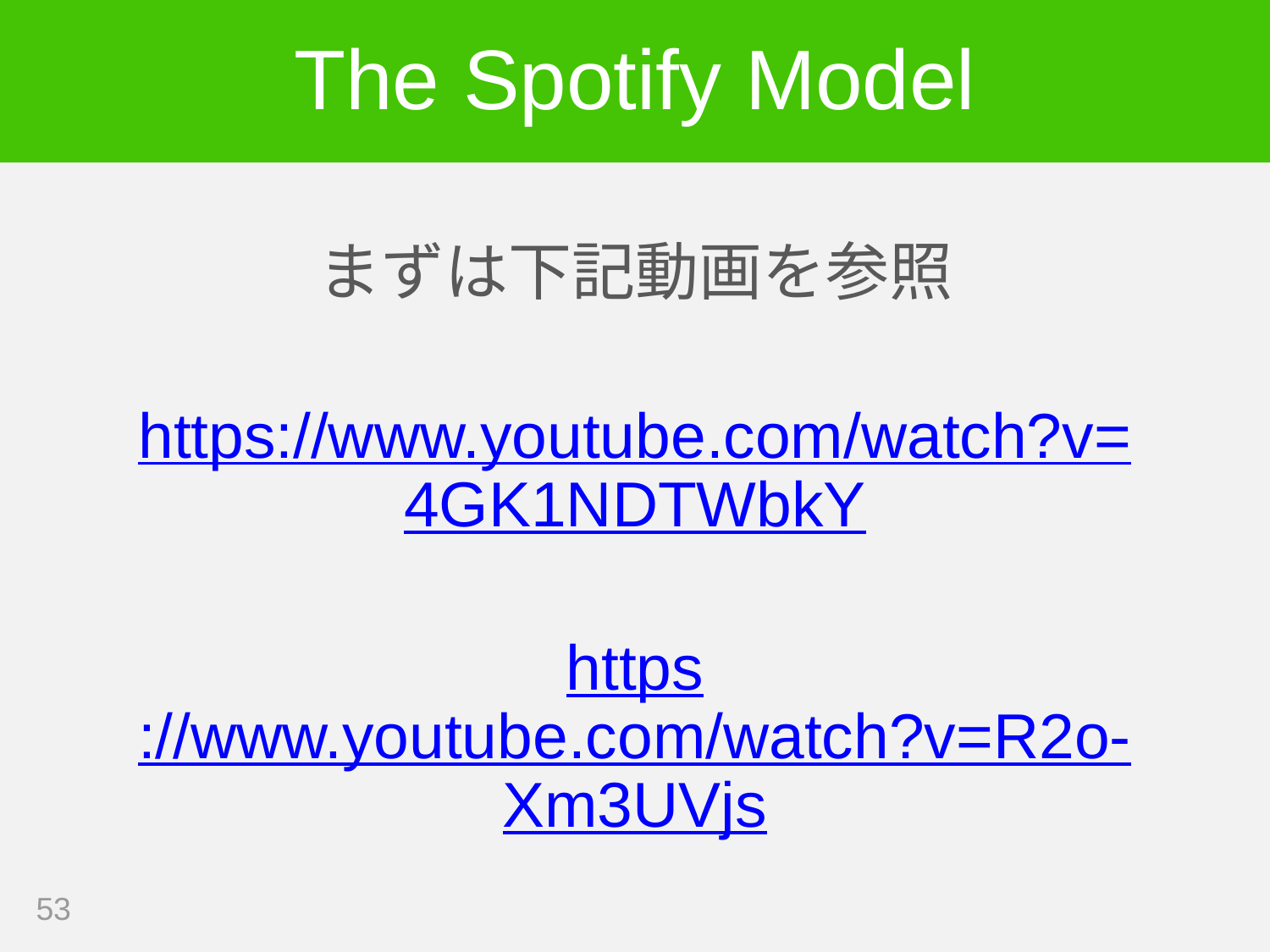

# The Spotify Model
まずは下記動画を参照

https://www.youtube.com/watch?v=4GK1NDTWbkY

https://www.youtube.com/watch?v=R2o-Xm3UVjs
53